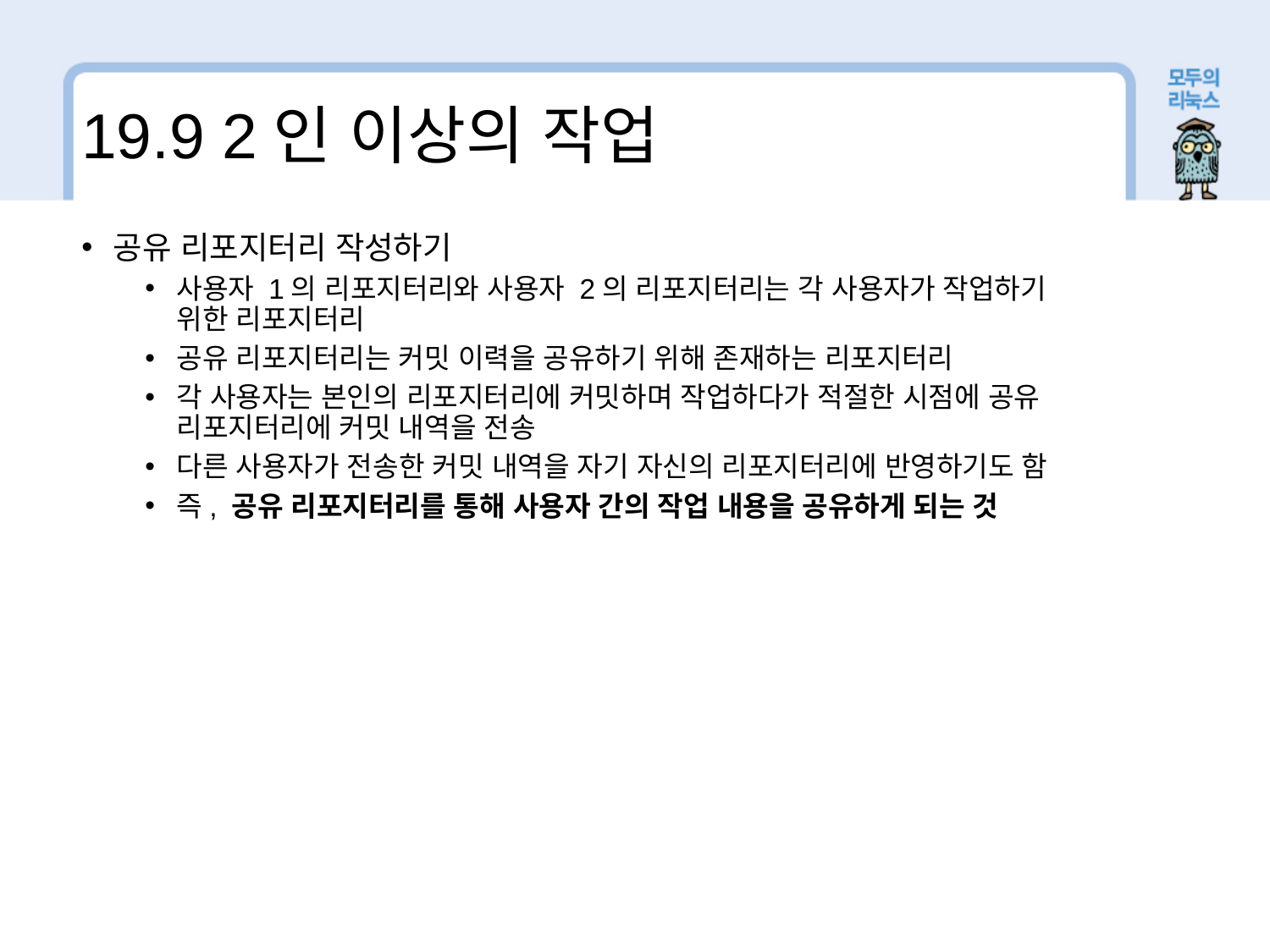

19.9 2인 이상의 작업
공유 리포지터리 작성하기
사용자 1의 리포지터리와 사용자 2의 리포지터리는 각 사용자가 작업하기 위한 리포지터리
공유 리포지터리는 커밋 이력을 공유하기 위해 존재하는 리포지터리
각 사용자는 본인의 리포지터리에 커밋하며 작업하다가 적절한 시점에 공유 리포지터리에 커밋 내역을 전송
다른 사용자가 전송한 커밋 내역을 자기 자신의 리포지터리에 반영하기도 함
즉, 공유 리포지터리를 통해 사용자 간의 작업 내용을 공유하게 되는 것